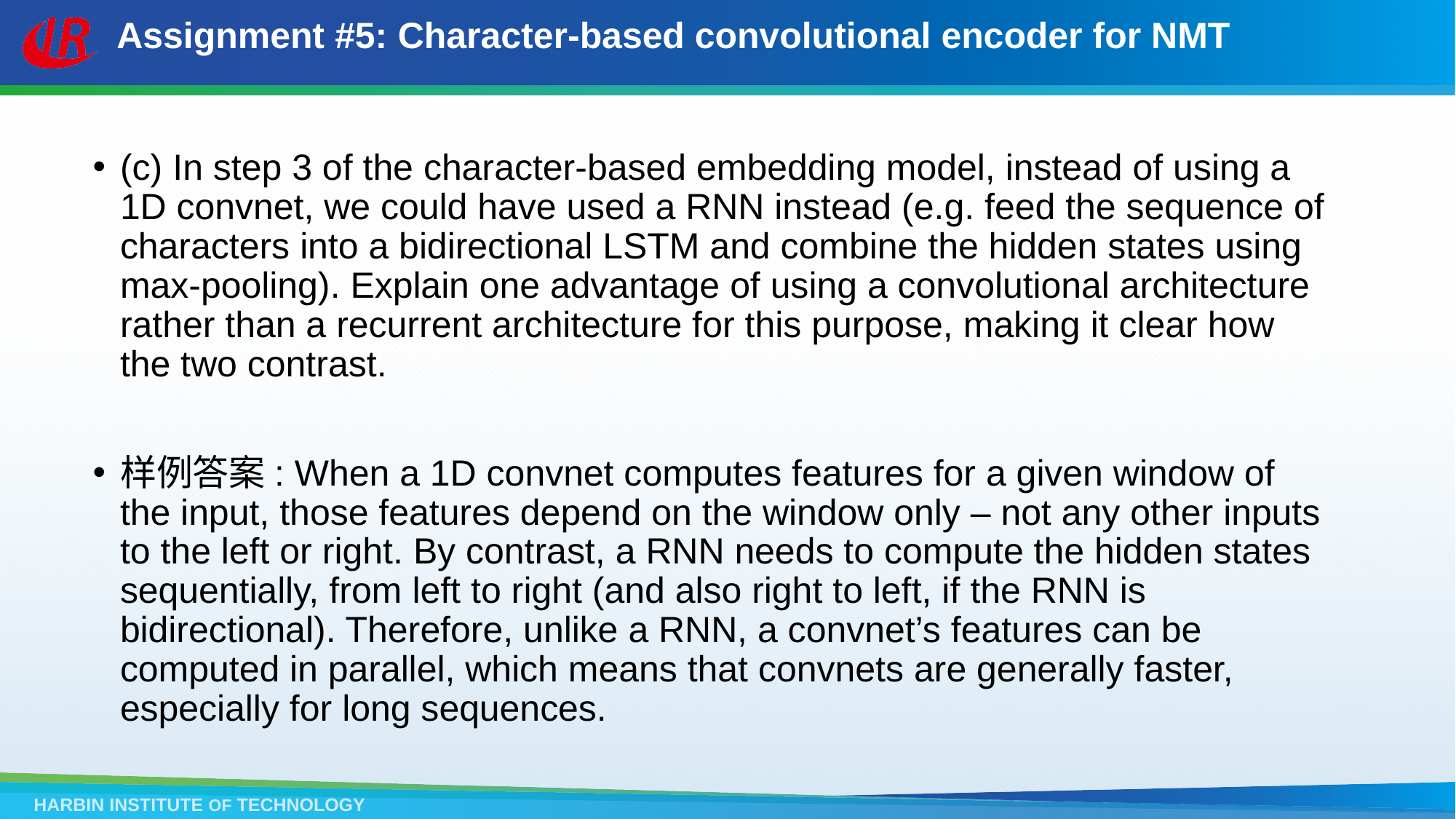

# Assignment #5: Character-based convolutional encoder for NMT
(c) In step 3 of the character-based embedding model, instead of using a 1D convnet, we could have used a RNN instead (e.g. feed the sequence of characters into a bidirectional LSTM and combine the hidden states using max-pooling). Explain one advantage of using a convolutional architecture rather than a recurrent architecture for this purpose, making it clear how the two contrast.

样例答案: When a 1D convnet computes features for a given window of the input, those features depend on the window only – not any other inputs to the left or right. By contrast, a RNN needs to compute the hidden states sequentially, from left to right (and also right to left, if the RNN is bidirectional). Therefore, unlike a RNN, a convnet’s features can be computed in parallel, which means that convnets are generally faster, especially for long sequences.
39
HARBIN INSTITUTE OF TECHNOLOGY